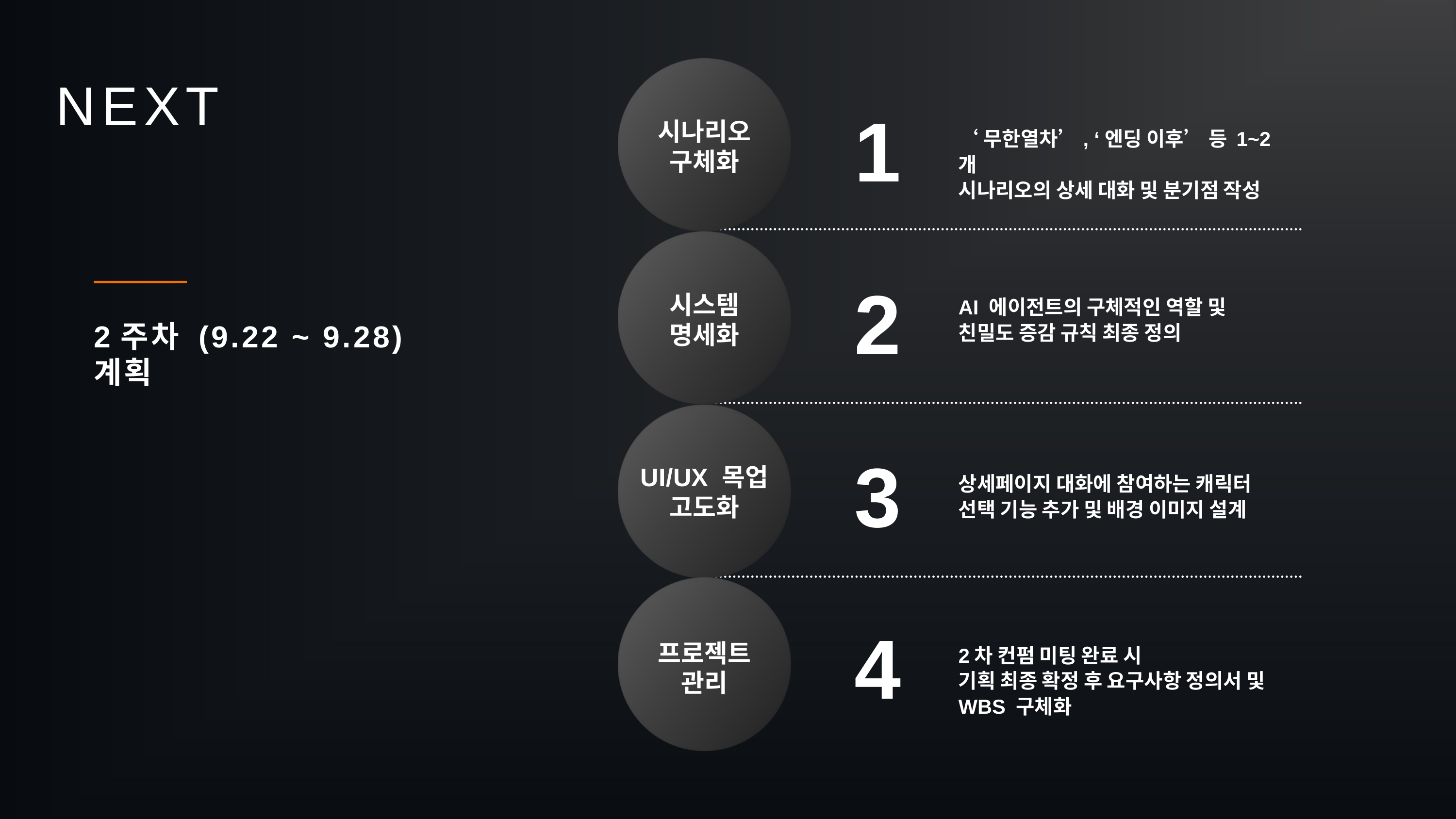

NEXT
1
시나리오
구체화
‘무한열차’, ‘엔딩 이후’ 등 1~2개
시나리오의 상세 대화 및 분기점 작성

2

시스템
명세화
AI 에이전트의 구체적인 역할 및
친밀도 증감 규칙 최종 정의
2주차 (9.22 ~ 9.28)
계획

3
UI/UX 목업
고도화
상세페이지 대화에 참여하는 캐릭터
선택 기능 추가 및 배경 이미지 설계

4
프로젝트
관리
2차 컨펌 미팅 완료 시
기획 최종 확정 후 요구사항 정의서 및 WBS 구체화